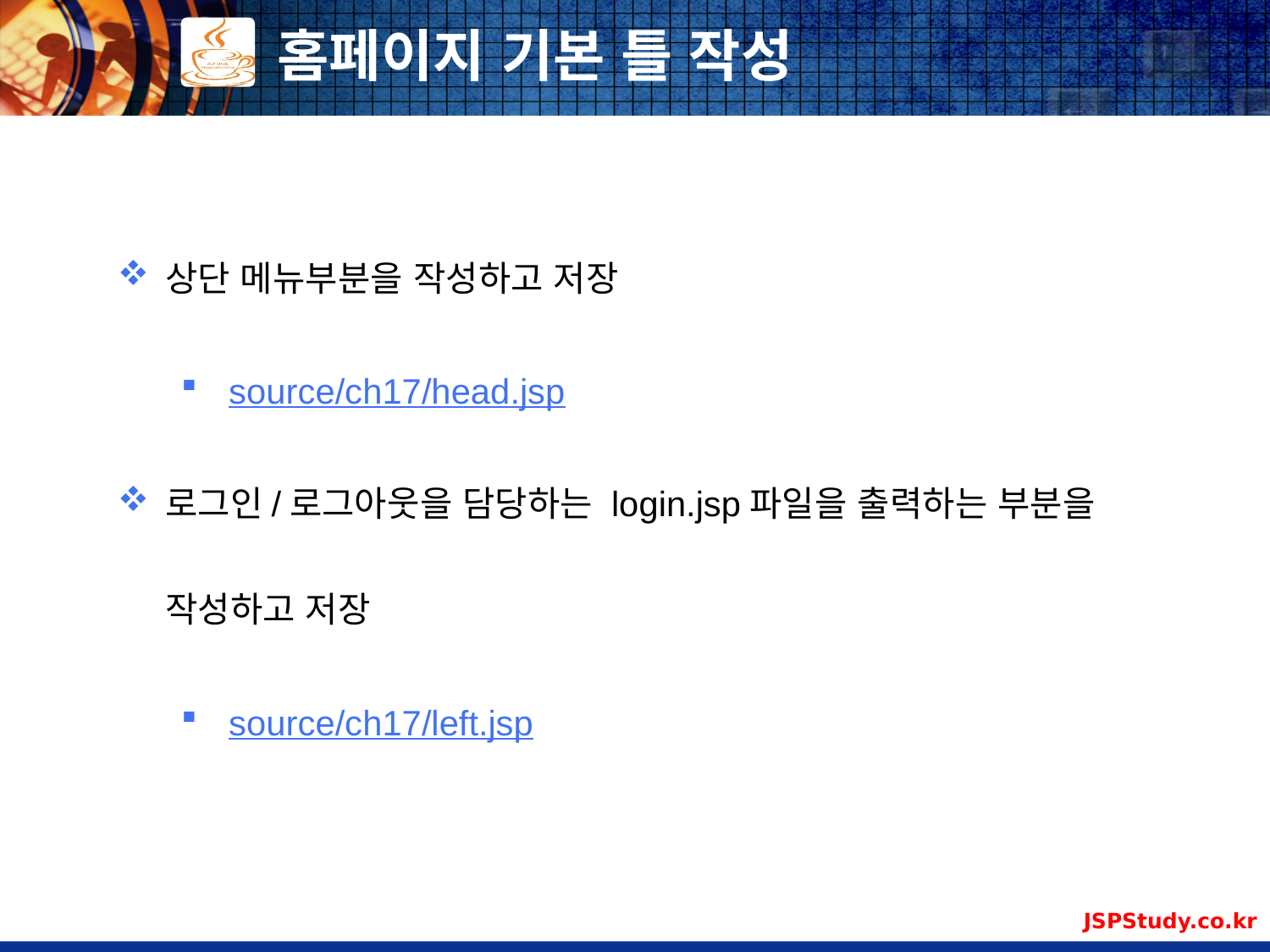

# 홈페이지 기본 틀 작성
상단 메뉴부분을 작성하고 저장
source/ch17/head.jsp
로그인/로그아웃을 담당하는 login.jsp파일을 출력하는 부분을 작성하고 저장
source/ch17/left.jsp
JSPStudy.co.kr